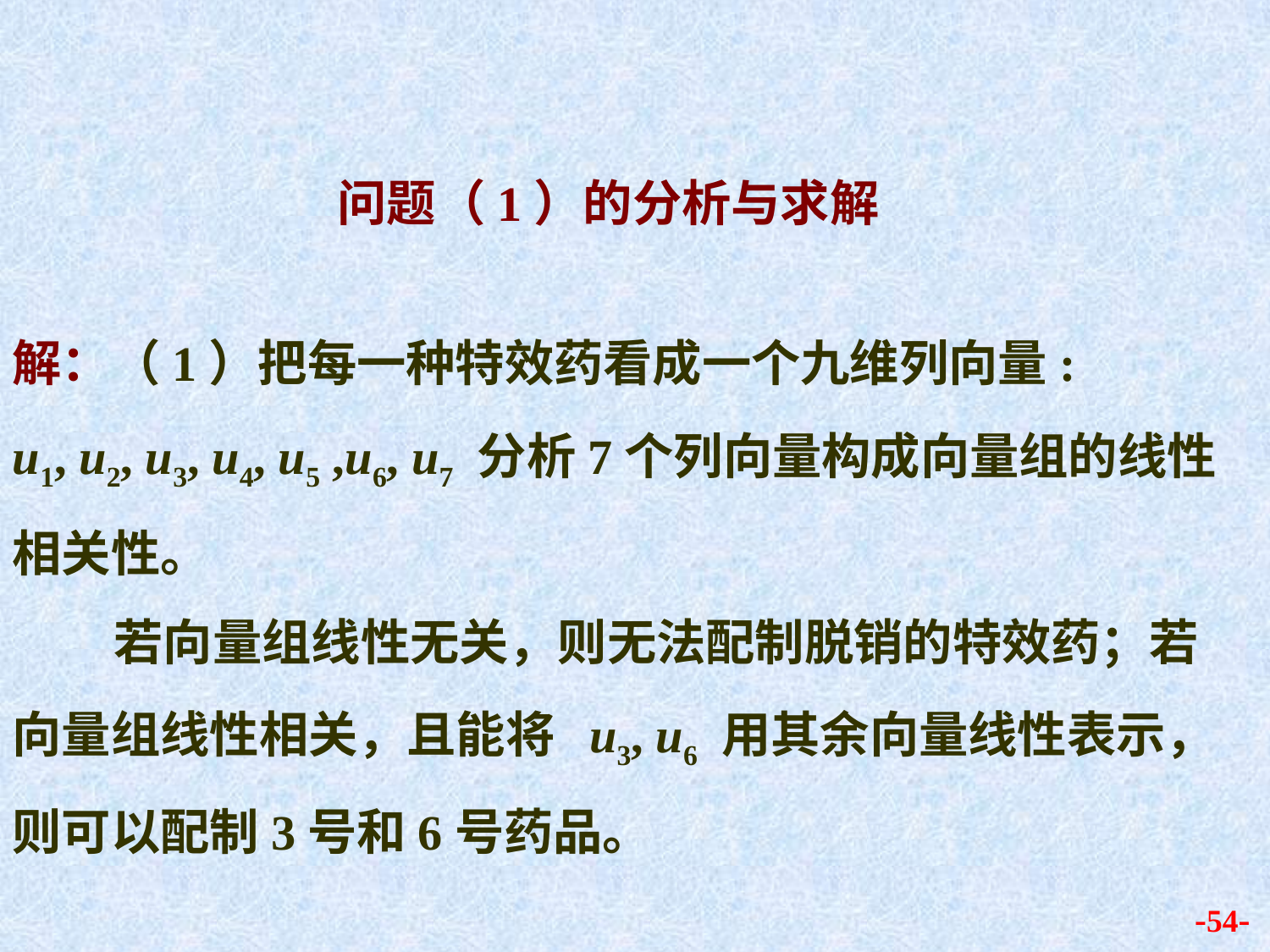

问题（1）的分析与求解
解：（1）把每一种特效药看成一个九维列向量:
u1, u2, u3, u4, u5 ,u6, u7 分析7个列向量构成向量组的线性相关性。
        若向量组线性无关，则无法配制脱销的特效药；若向量组线性相关，且能将  u3, u6 用其余向量线性表示，则可以配制3号和6号药品。

-54-